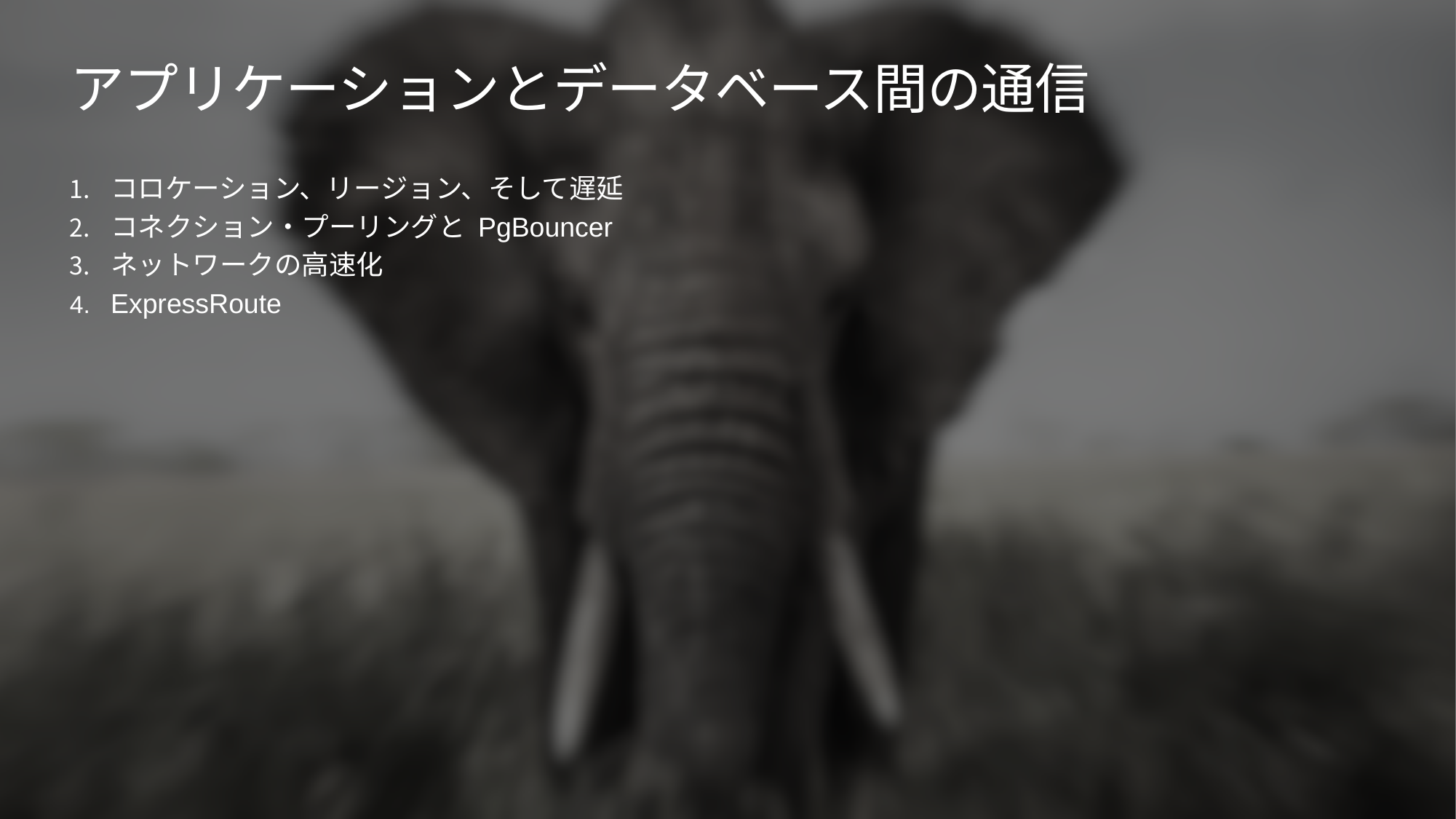

# アプリケーションとデータベース間の通信
コロケーション、リージョン、そして遅延
コネクション・プーリングと PgBouncer
ネットワークの高速化
ExpressRoute